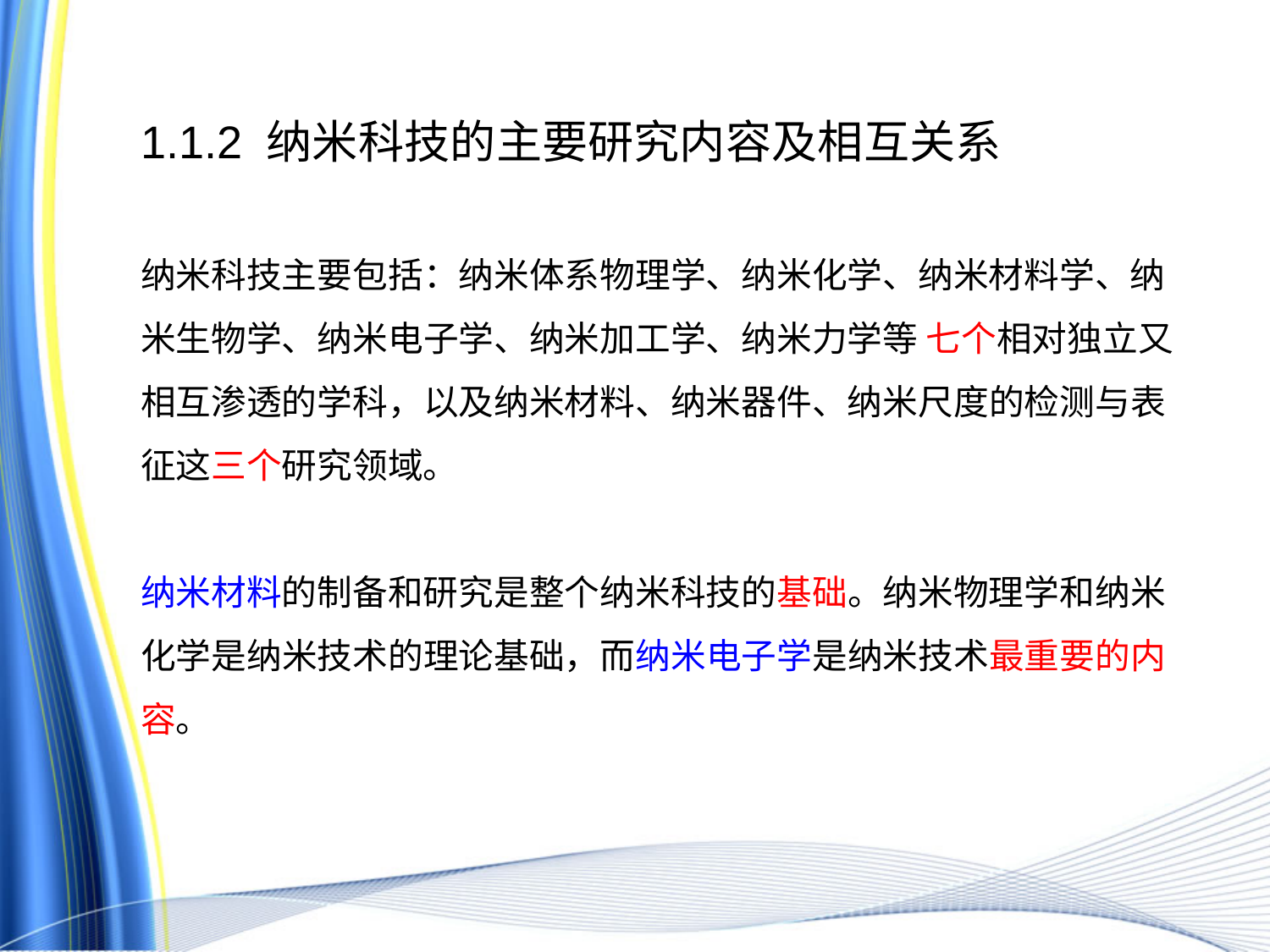

1.1.2 纳米科技的主要研究内容及相互关系

纳米科技主要包括：纳米体系物理学、纳米化学、纳米材料学、纳米生物学、纳米电子学、纳米加工学、纳米力学等 七个相对独立又相互渗透的学科，以及纳米材料、纳米器件、纳米尺度的检测与表征这三个研究领域。

纳米材料的制备和研究是整个纳米科技的基础。纳米物理学和纳米化学是纳米技术的理论基础，而纳米电子学是纳米技术最重要的内容。